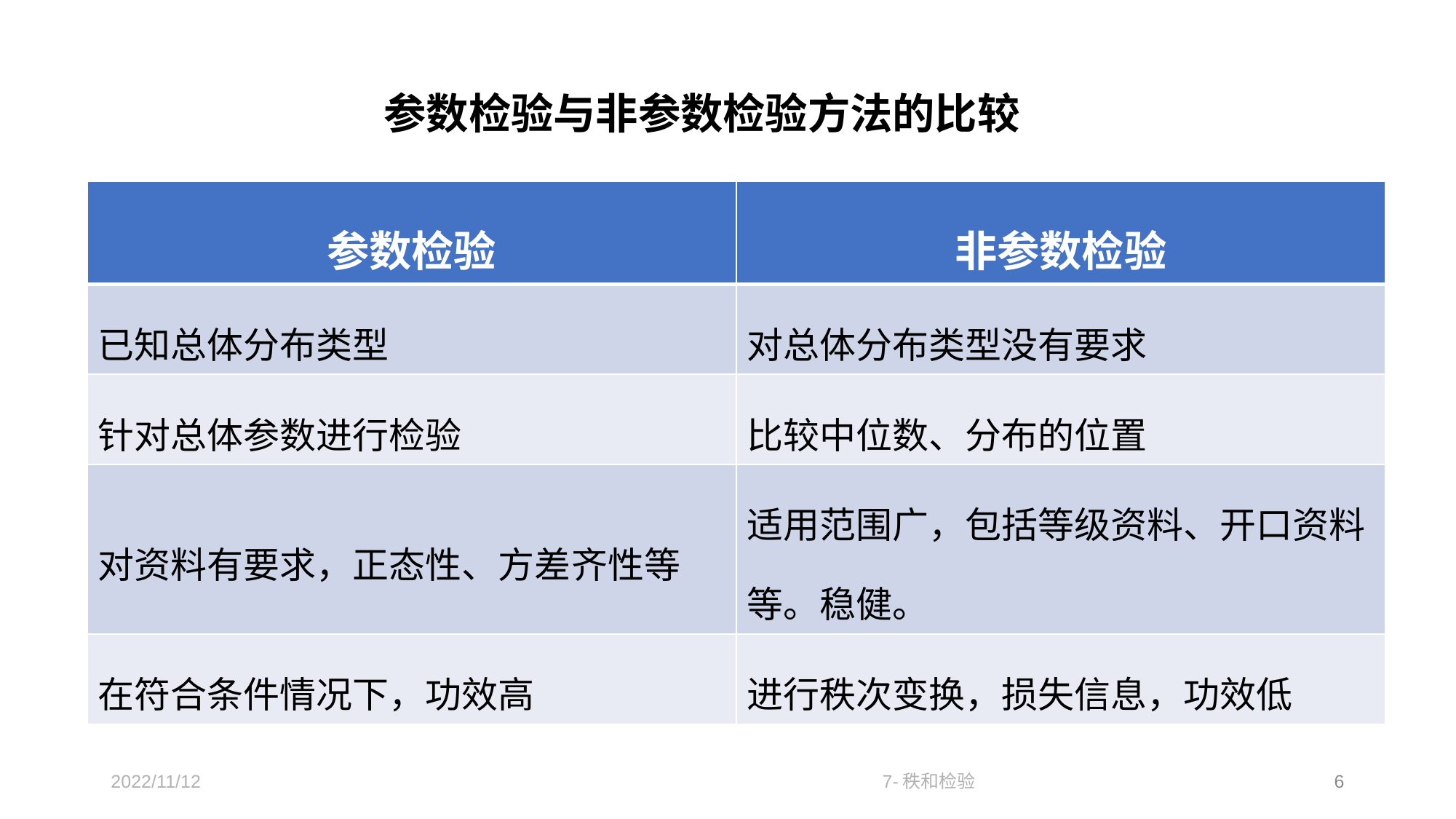

参数检验与非参数检验方法的比较
| 参数检验 | 非参数检验 |
| --- | --- |
| 已知总体分布类型 | 对总体分布类型没有要求 |
| 针对总体参数进行检验 | 比较中位数、分布的位置 |
| 对资料有要求，正态性、方差齐性等 | 适用范围广，包括等级资料、开口资料等。稳健。 |
| 在符合条件情况下，功效高 | 进行秩次变换，损失信息，功效低 |
2022/11/12
7-秩和检验
6